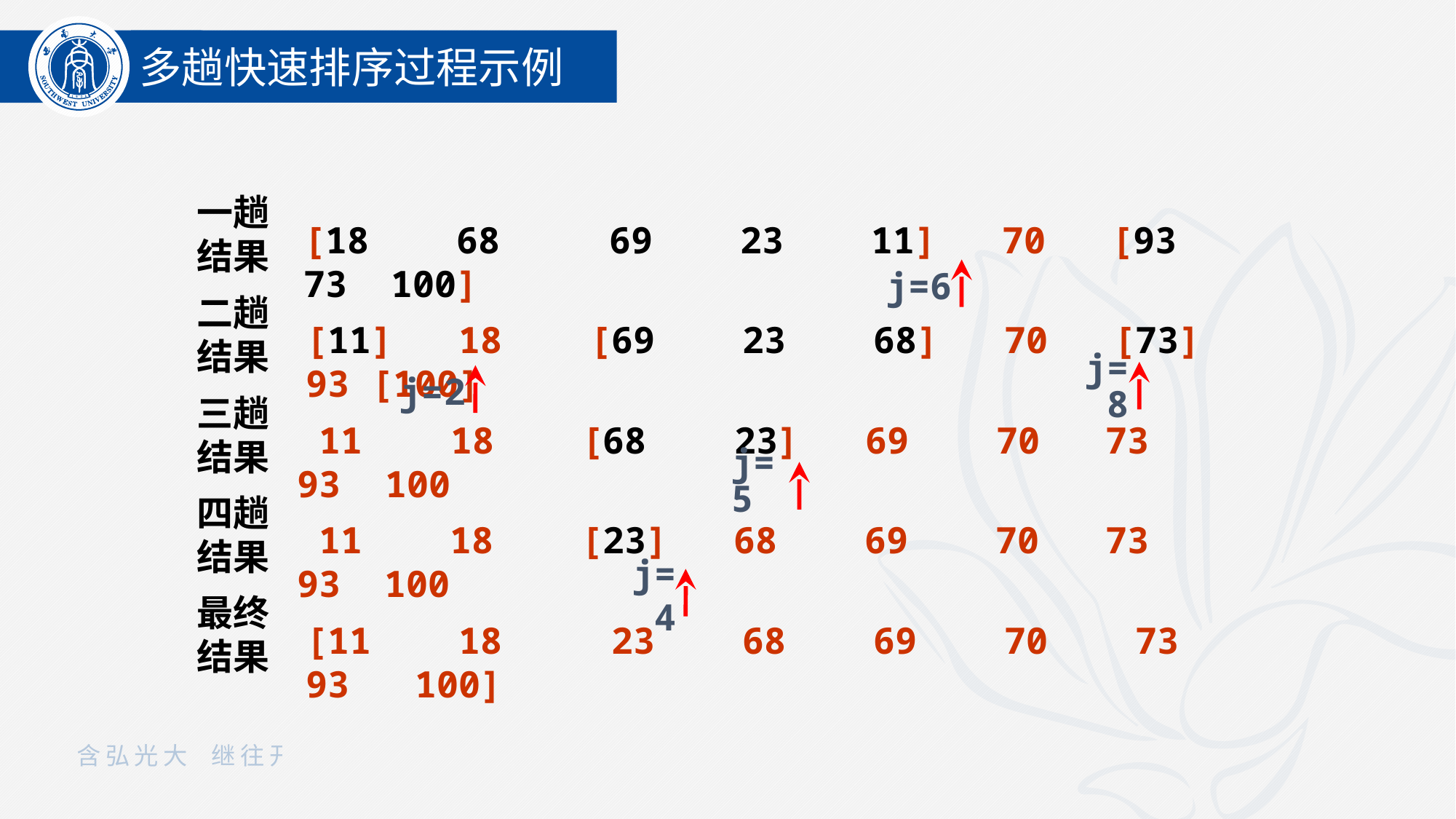

多趟快速排序过程示例
一趟
结果
[18    68     69    23    11]   70   [93    73  100]
j=6

二趟
结果
[11]   18    [69    23    68]   70   [73]   93 [100]

j=2

j=8
三趟
结果
 11    18    [68    23]   69    70   73      93  100
j=5

四趟
结果
 11    18    [23]   68    69    70   73      93  100
j=4

最终
结果
[11    18     23    68    69    70    73    93   100]